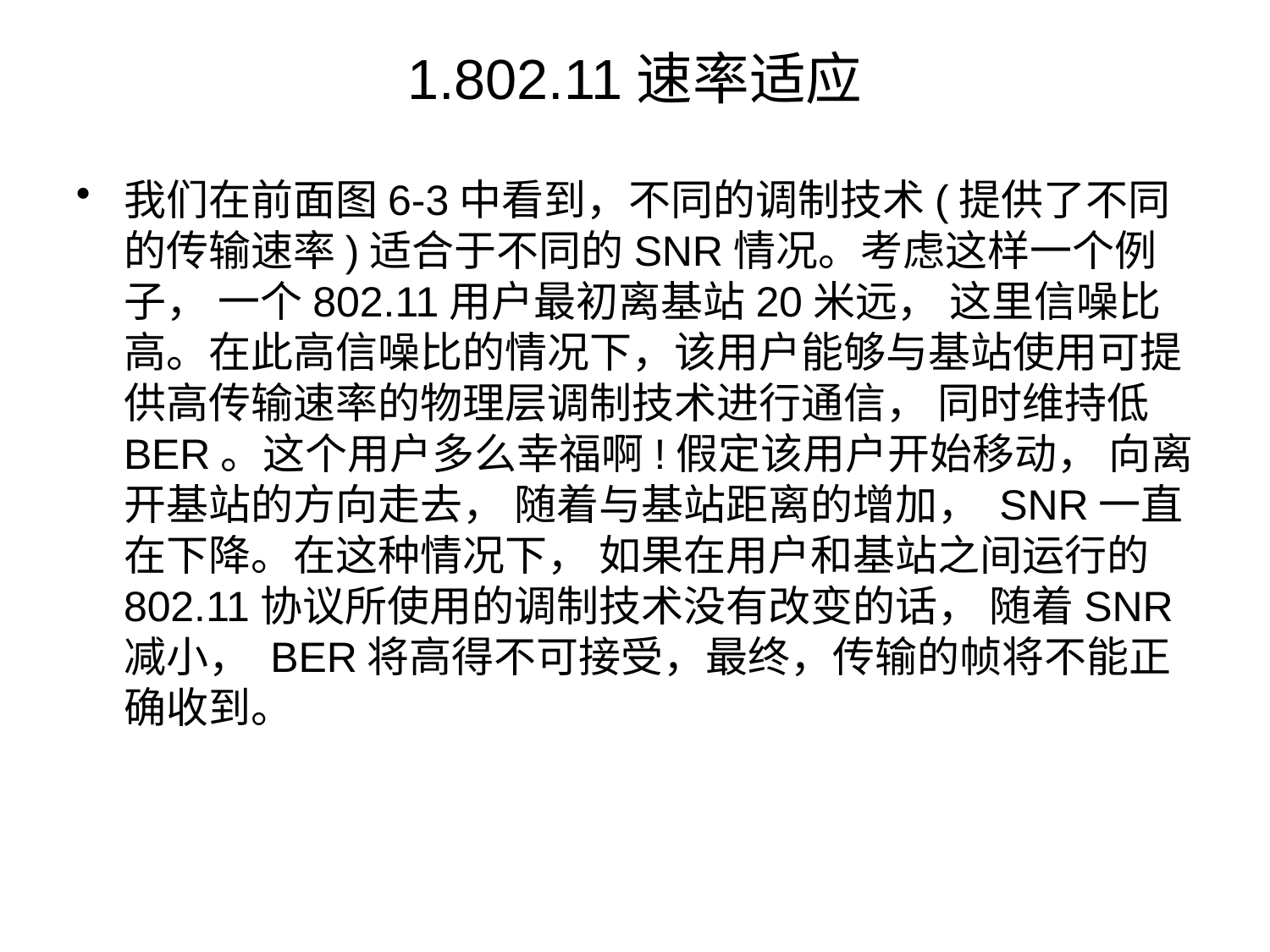

# 1.802.11速率适应
我们在前面图6-3中看到，不同的调制技术(提供了不同的传输速率)适合于不同的SNR情况。考虑这样一个例子， 一个802.11用户最初离基站20米远， 这里信噪比高。在此高信噪比的情况下，该用户能够与基站使用可提供高传输速率的物理层调制技术进行通信， 同时维持低BER。这个用户多么幸福啊!假定该用户开始移动， 向离开基站的方向走去， 随着与基站距离的增加， SNR一直在下降。在这种情况下， 如果在用户和基站之间运行的802.11协议所使用的调制技术没有改变的话， 随着SNR减小， BER将高得不可接受，最终，传输的帧将不能正确收到。